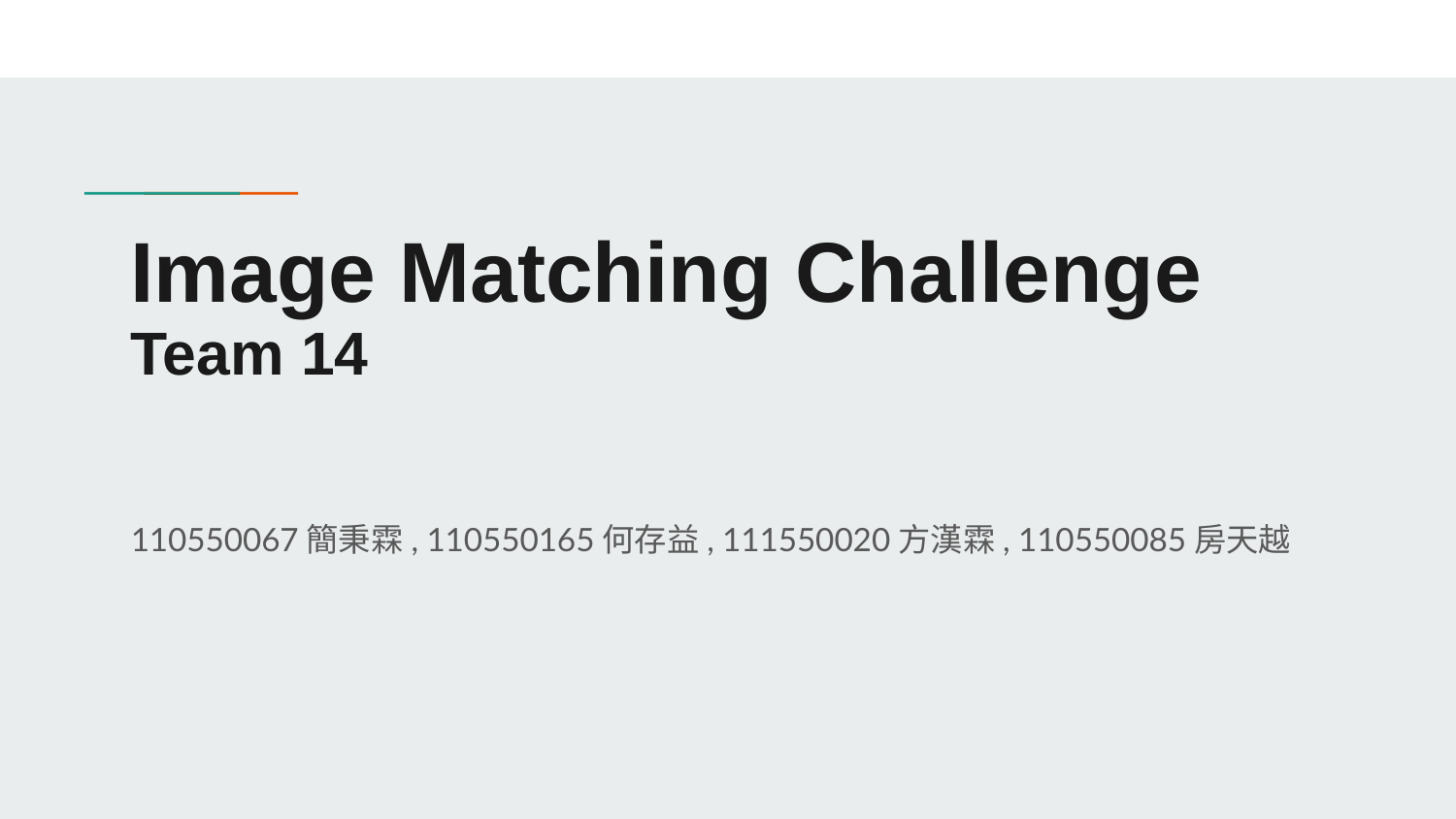

# Image Matching Challenge
Team 14
110550067簡秉霖, 110550165何存益, 111550020方漢霖, 110550085房天越